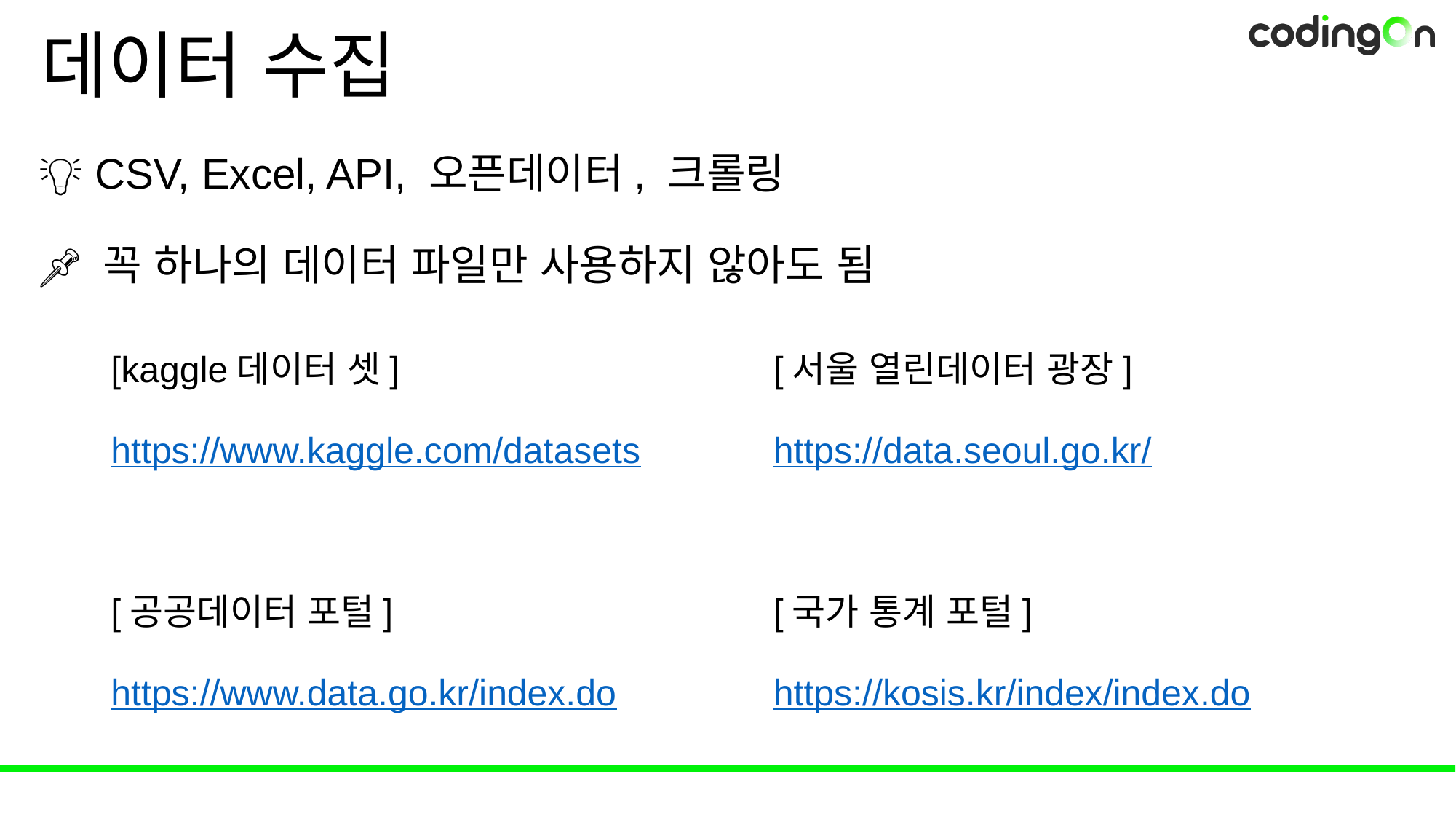

# 데이터 수집
💡 CSV, Excel, API, 오픈데이터, 크롤링
📌 꼭 하나의 데이터 파일만 사용하지 않아도 됨
[kaggle데이터 셋]
https://www.kaggle.com/datasets

[공공데이터 포털]
https://www.data.go.kr/index.do
[서울 열린데이터 광장]
https://data.seoul.go.kr/

[국가 통계 포털]
https://kosis.kr/index/index.do